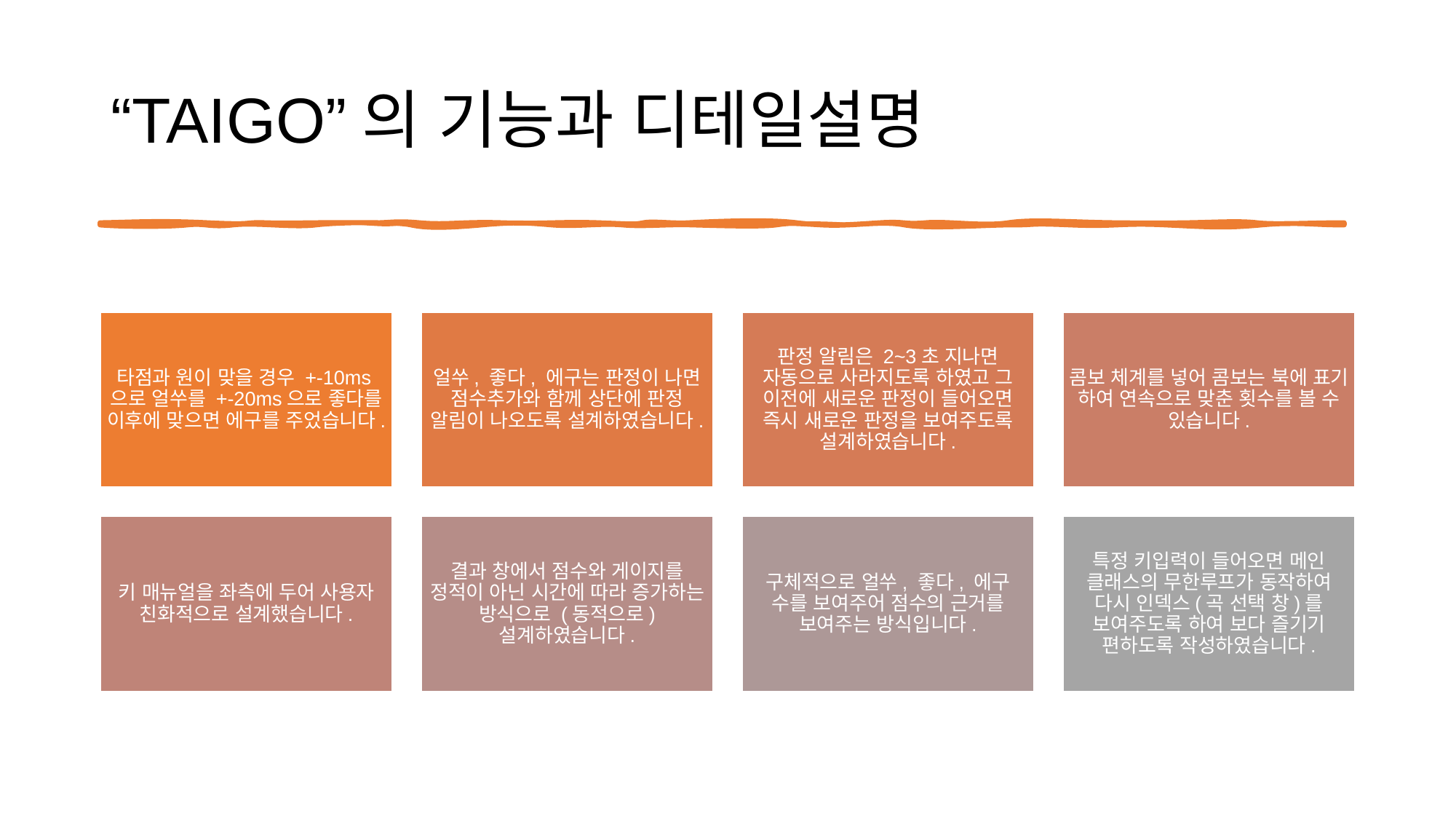

# “TAIGO”의 기능과 디테일설명

타점과 원이 맞을 경우 +-10ms으로 얼쑤를 +-20ms으로 좋다를 이후에 맞으면 에구를 주었습니다.
얼쑤, 좋다, 에구는 판정이 나면 점수추가와 함께 상단에 판정 알림이 나오도록 설계하였습니다.
판정 알림은 2~3초 지나면 자동으로 사라지도록 하였고 그 이전에 새로운 판정이 들어오면 즉시 새로운 판정을 보여주도록 설계하였습니다.
콤보 체계를 넣어 콤보는 북에 표기 하여 연속으로 맞춘 횟수를 볼 수 있습니다.
키 매뉴얼을 좌측에 두어 사용자 친화적으로 설계했습니다.
결과 창에서 점수와 게이지를 정적이 아닌 시간에 따라 증가하는 방식으로 (동적으로) 설계하였습니다.
구체적으로 얼쑤, 좋다, 에구 수를 보여주어 점수의 근거를 보여주는 방식입니다.
특정 키입력이 들어오면 메인 클래스의 무한루프가 동작하여 다시 인덱스(곡 선택 창)를 보여주도록 하여 보다 즐기기 편하도록 작성하였습니다.